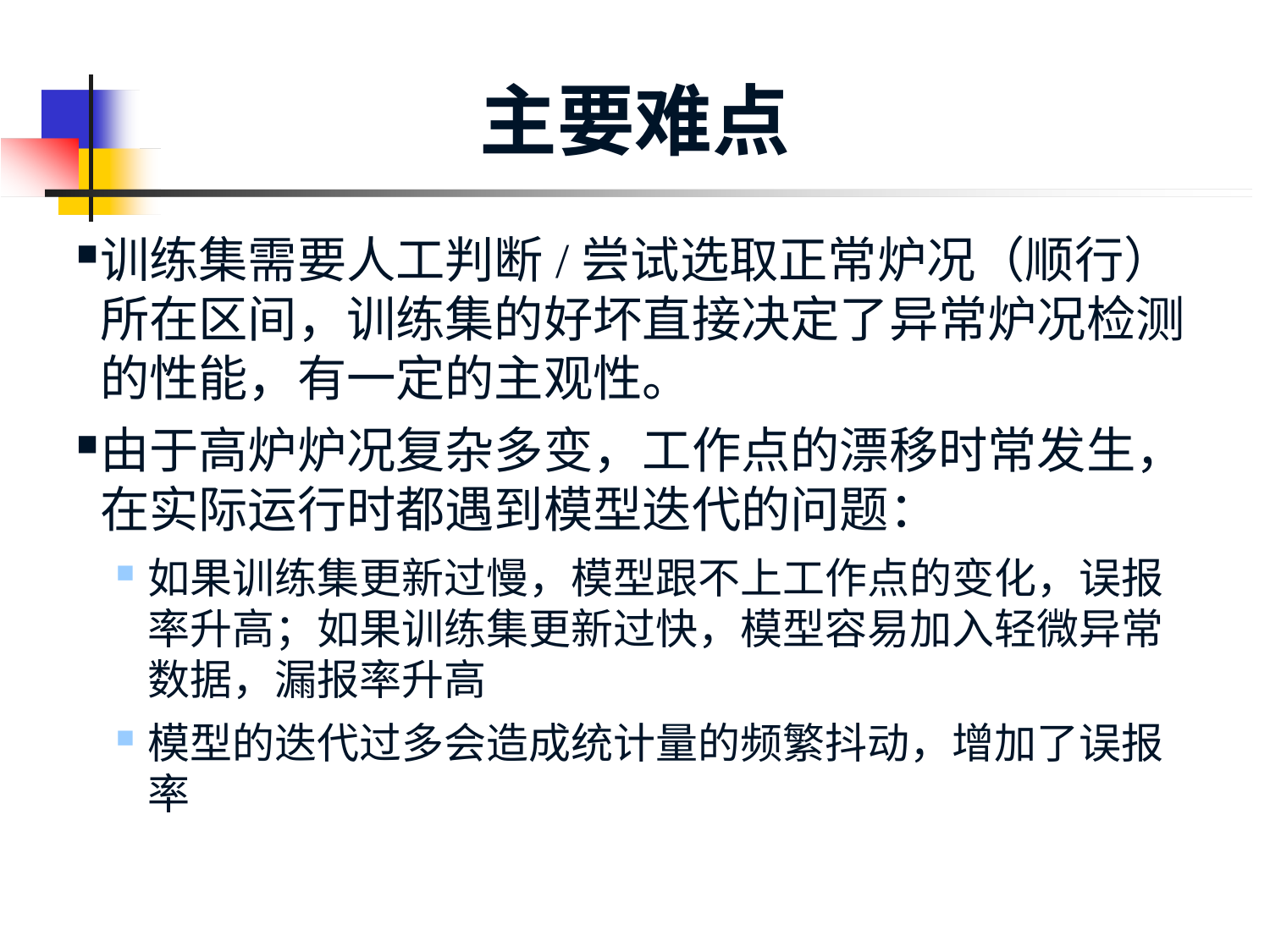

# 主要难点
训练集需要人工判断/尝试选取正常炉况（顺行）所在区间，训练集的好坏直接决定了异常炉况检测的性能，有一定的主观性。
由于高炉炉况复杂多变，工作点的漂移时常发生，在实际运行时都遇到模型迭代的问题：
如果训练集更新过慢，模型跟不上工作点的变化，误报率升高；如果训练集更新过快，模型容易加入轻微异常数据，漏报率升高
模型的迭代过多会造成统计量的频繁抖动，增加了误报率